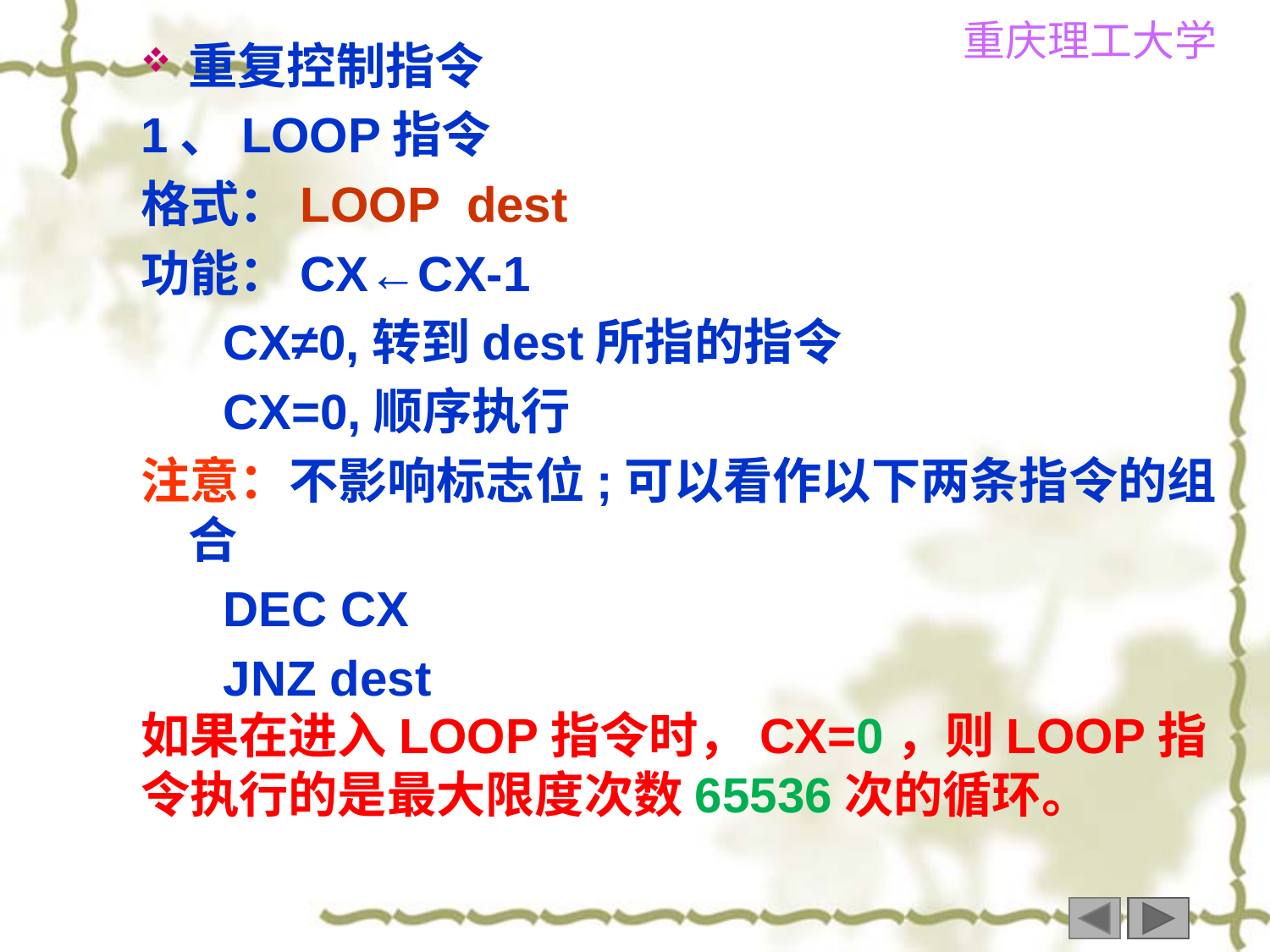

重复控制指令
1、LOOP指令
格式：LOOP  dest
功能：CX←CX-1
      CX≠0,转到dest所指的指令
      CX=0,顺序执行
注意：不影响标志位;可以看作以下两条指令的组合
      DEC CX
      JNZ dest

如果在进入LOOP指令时，CX=0，则LOOP指令执行的是最大限度次数65536次的循环。